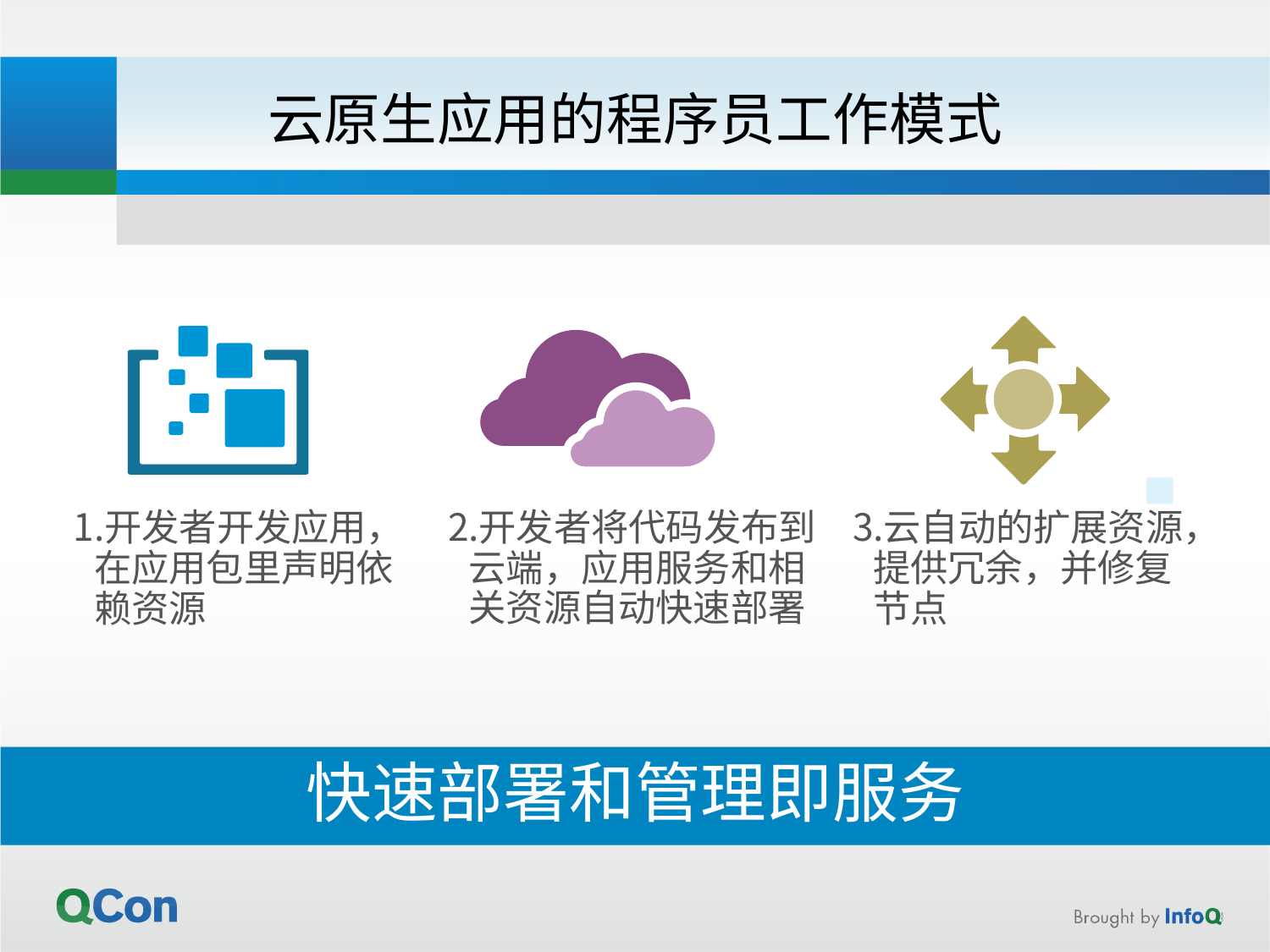

# 云原生应用的程序员工作模式

云自动的扩展资源，提供冗余，并修复节点

开发者开发应用，在应用包里声明依赖资源

开发者将代码发布到云端，应用服务和相关资源自动快速部署
快速部署和管理即服务